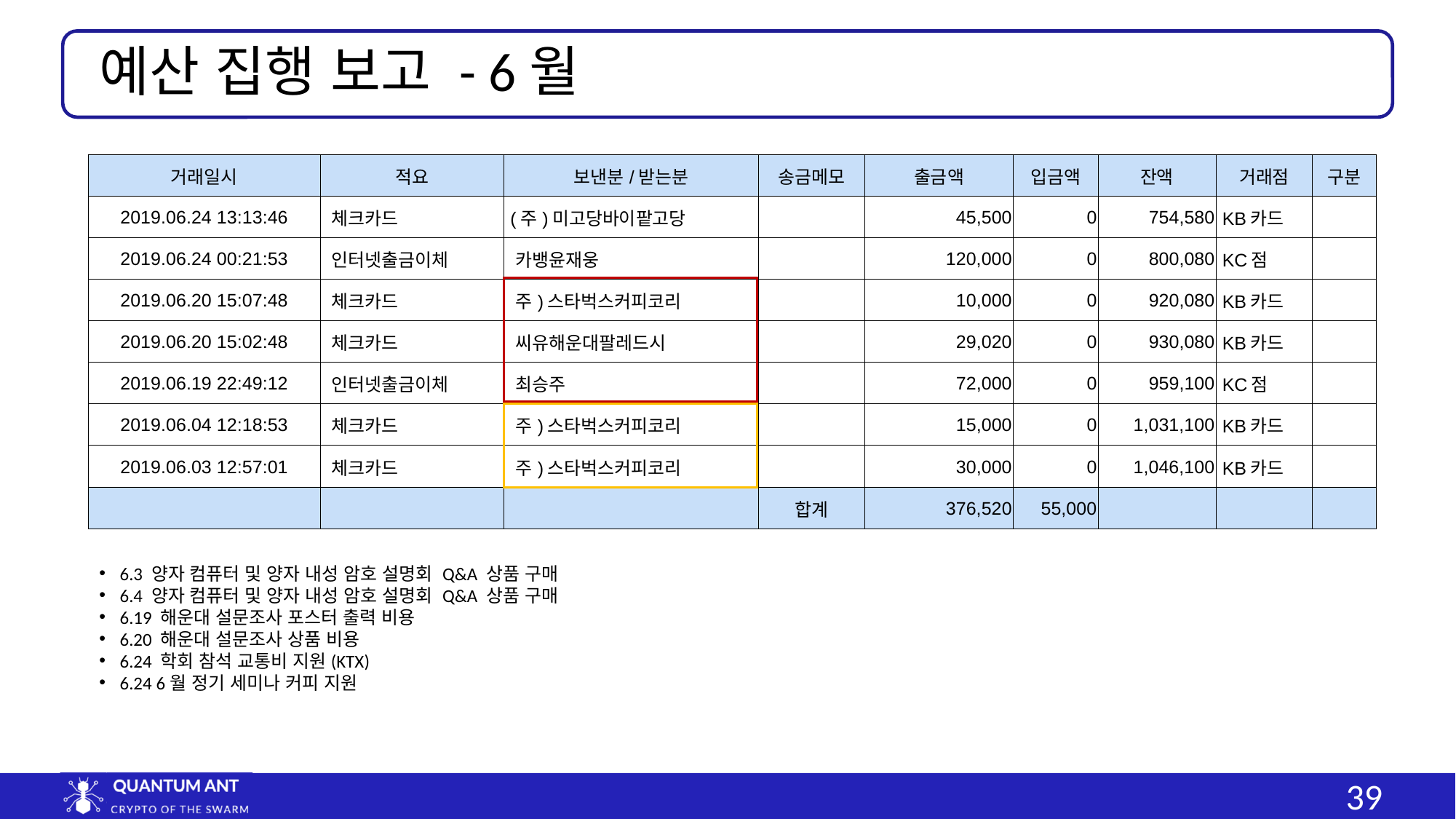

예산 집행 보고 - 6월

| 거래일시 | 적요 | 보낸분/받는분 | 송금메모 | 출금액 | 입금액 | 잔액 | 거래점 | 구분 |
| --- | --- | --- | --- | --- | --- | --- | --- | --- |
| 2019.06.24 13:13:46 | 체크카드 | (주)미고당바이팥고당 |  | 45,500 | 0 | 754,580 | KB카드 |  |
| 2019.06.24 00:21:53 | 인터넷출금이체 | 카뱅윤재웅 |  | 120,000 | 0 | 800,080 | KC점 |  |
| 2019.06.20 15:07:48 | 체크카드 | 주)스타벅스커피코리 |  | 10,000 | 0 | 920,080 | KB카드 |  |
| 2019.06.20 15:02:48 | 체크카드 | 씨유해운대팔레드시 |  | 29,020 | 0 | 930,080 | KB카드 |  |
| 2019.06.19 22:49:12 | 인터넷출금이체 | 최승주 |  | 72,000 | 0 | 959,100 | KC점 |  |
| 2019.06.04 12:18:53 | 체크카드 | 주)스타벅스커피코리 |  | 15,000 | 0 | 1,031,100 | KB카드 |  |
| 2019.06.03 12:57:01 | 체크카드 | 주)스타벅스커피코리 |  | 30,000 | 0 | 1,046,100 | KB카드 |  |
|  |  |  | 합계 | 376,520 | 55,000 |  |  |  |

6.3 양자 컴퓨터 및 양자 내성 암호 설명회 Q&A 상품 구매
6.4 양자 컴퓨터 및 양자 내성 암호 설명회 Q&A 상품 구매
6.19 해운대 설문조사 포스터 출력 비용
6.20 해운대 설문조사 상품 비용
6.24 학회 참석 교통비 지원(KTX)
6.24 6월 정기 세미나 커피 지원